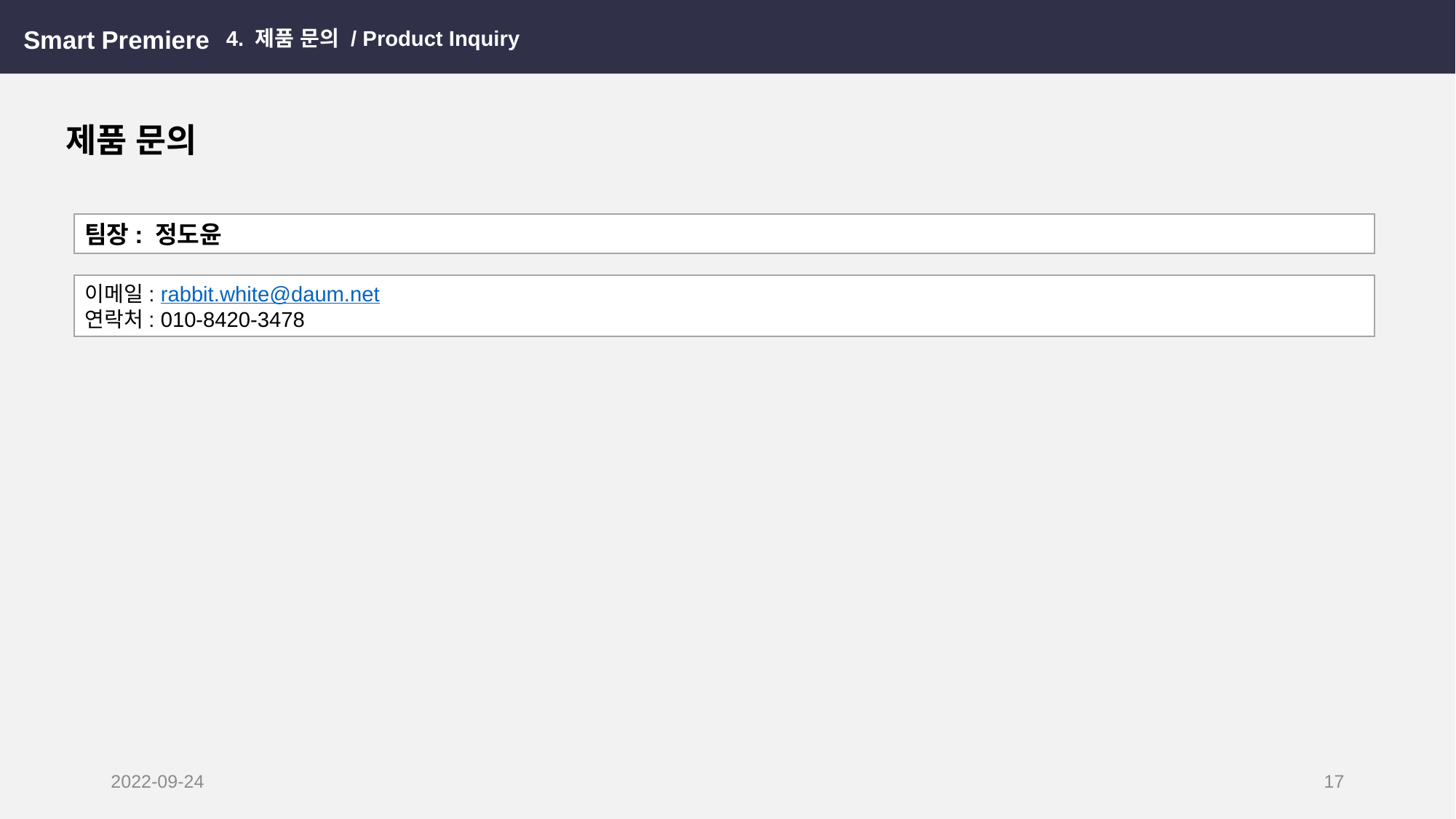

4. 제품 문의 / Product Inquiry
Smart Premiere
제품 문의
팀장: 정도윤
이메일: rabbit.white@daum.net
연락처: 010-8420-3478
2022-09-24
17